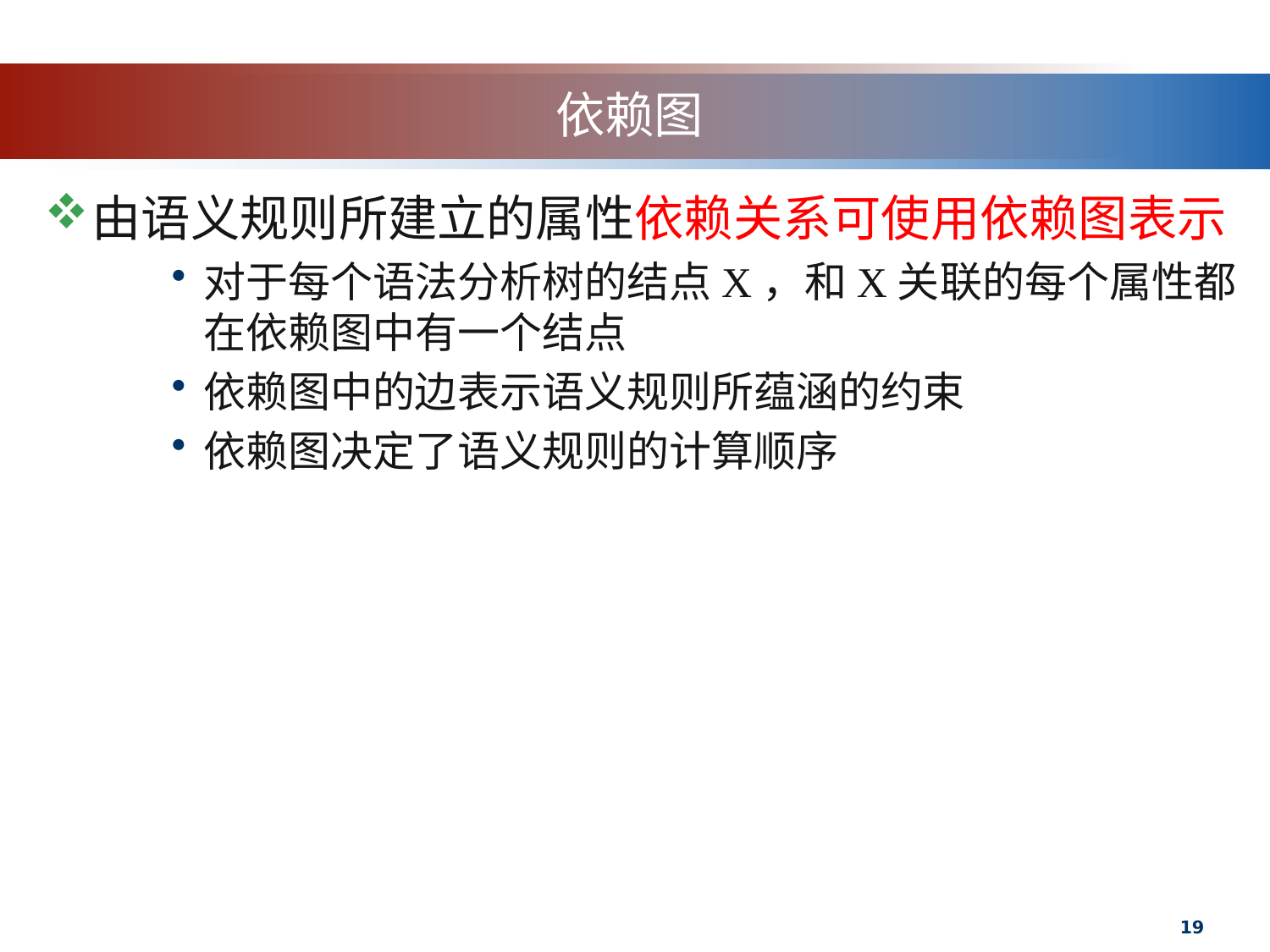

# 依赖图
由语义规则所建立的属性依赖关系可使用依赖图表示
对于每个语法分析树的结点X，和X关联的每个属性都在依赖图中有一个结点
依赖图中的边表示语义规则所蕴涵的约束
依赖图决定了语义规则的计算顺序
19